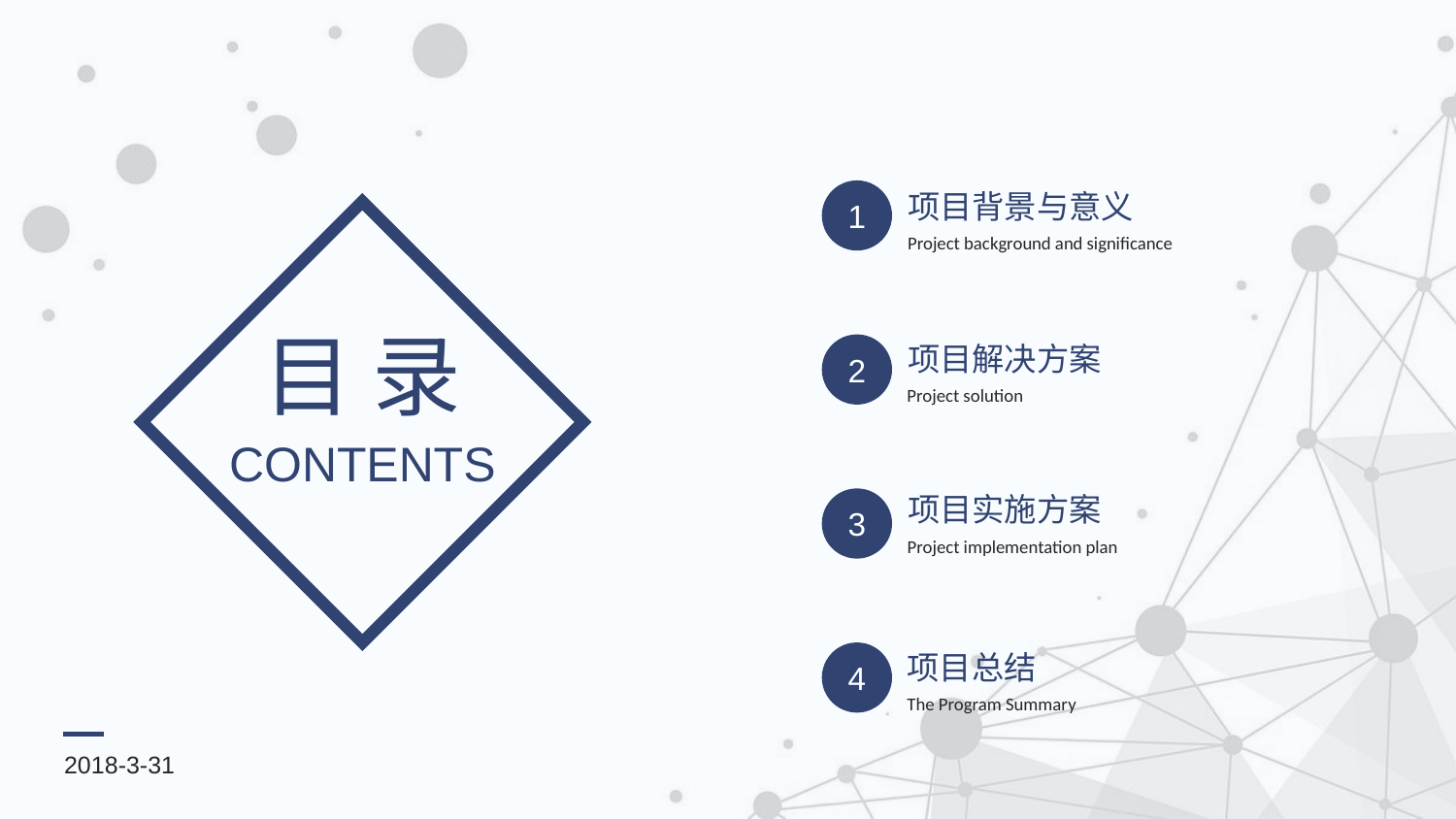

项目背景与意义
1

Project background and significance
目 录
项目解决方案
2
Project solution
CONTENTS
项目实施方案
3
Project implementation plan
项目总结
4
The Program Summary
2018-3-31